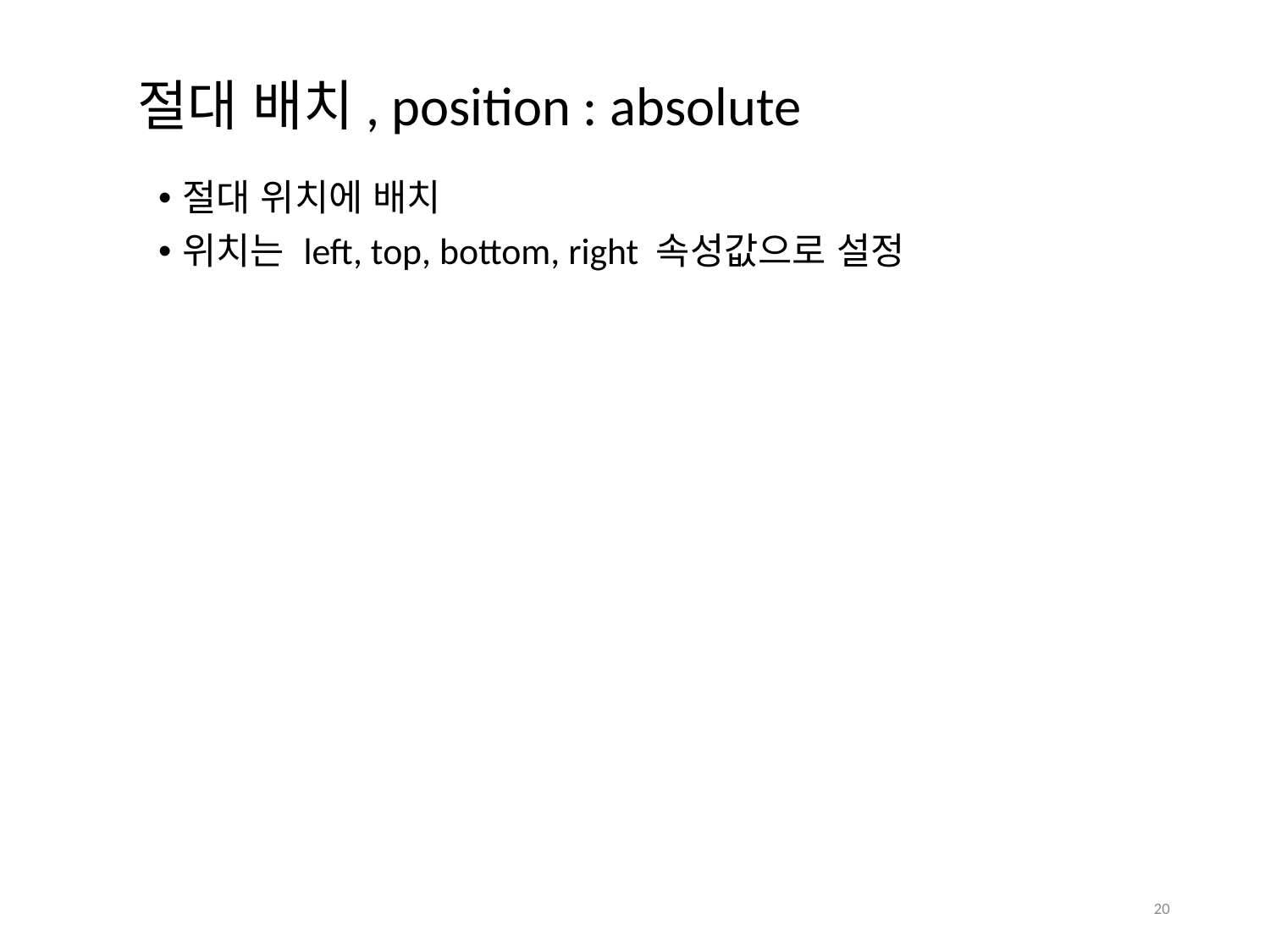

# 절대 배치, position : absolute
절대 위치에 배치
위치는 left, top, bottom, right 속성값으로 설정

20